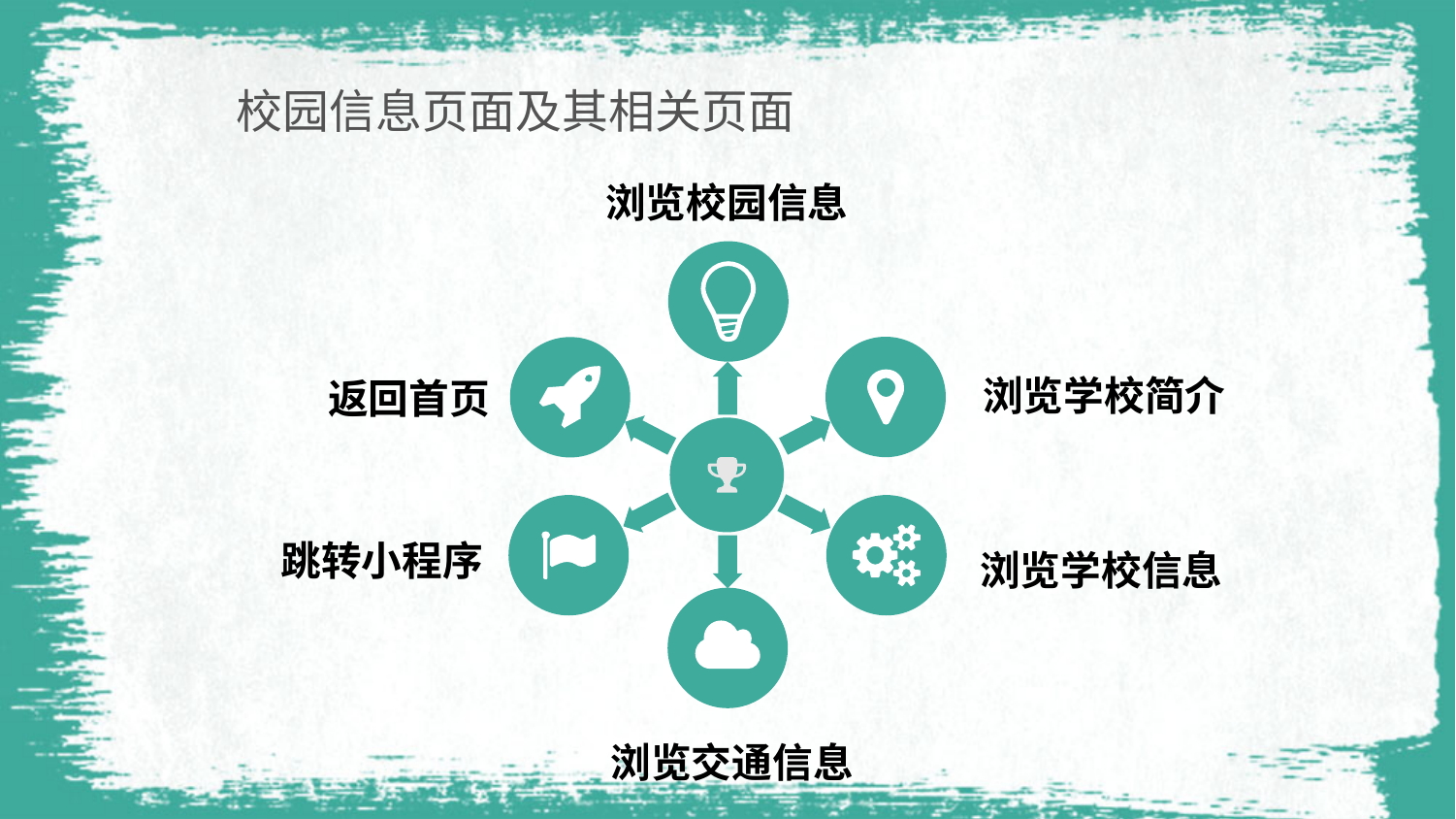

校园信息页面及其相关页面
浏览校园信息

浏览学校简介

返回首页

跳转小程序

浏览学校信息

浏览交通信息